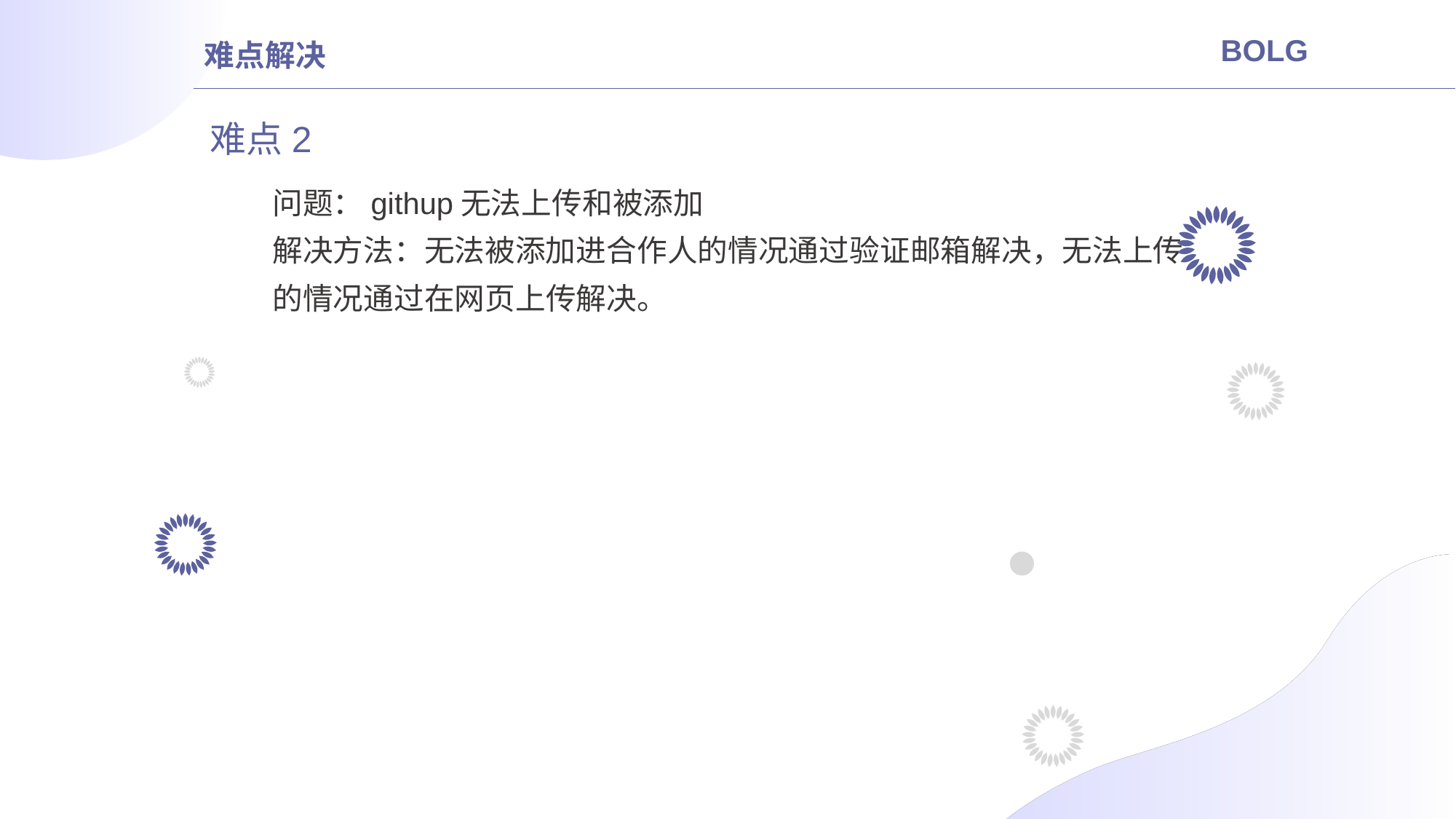

难点解决
BOLG
难点2

问题：githup无法上传和被添加
解决方法：无法被添加进合作人的情况通过验证邮箱解决，无法上传的情况通过在网页上传解决。